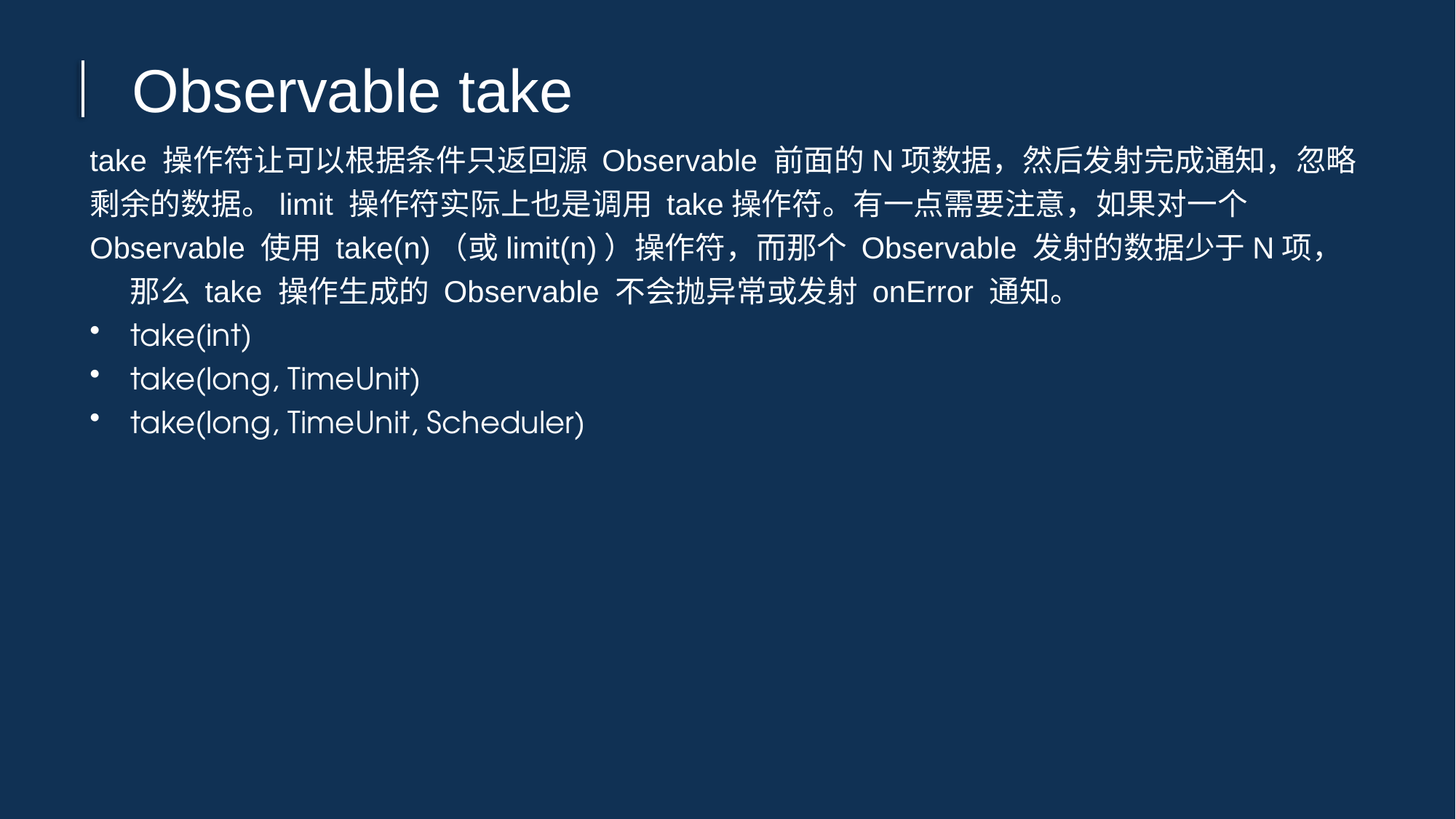

Observable take
take 操作符让可以根据条件只返回源 Observable 前面的N项数据，然后发射完成通知，忽略剩余的数据。limit 操作符实际上也是调用 take操作符。有一点需要注意，如果对一个 Observable 使用 take(n)（或limit(n)）操作符，而那个 Observable 发射的数据少于N项，         那么 take 操作生成的 Observable 不会抛异常或发射 onError 通知。
take(int)
take(long, TimeUnit)
take(long, TimeUnit, Scheduler)